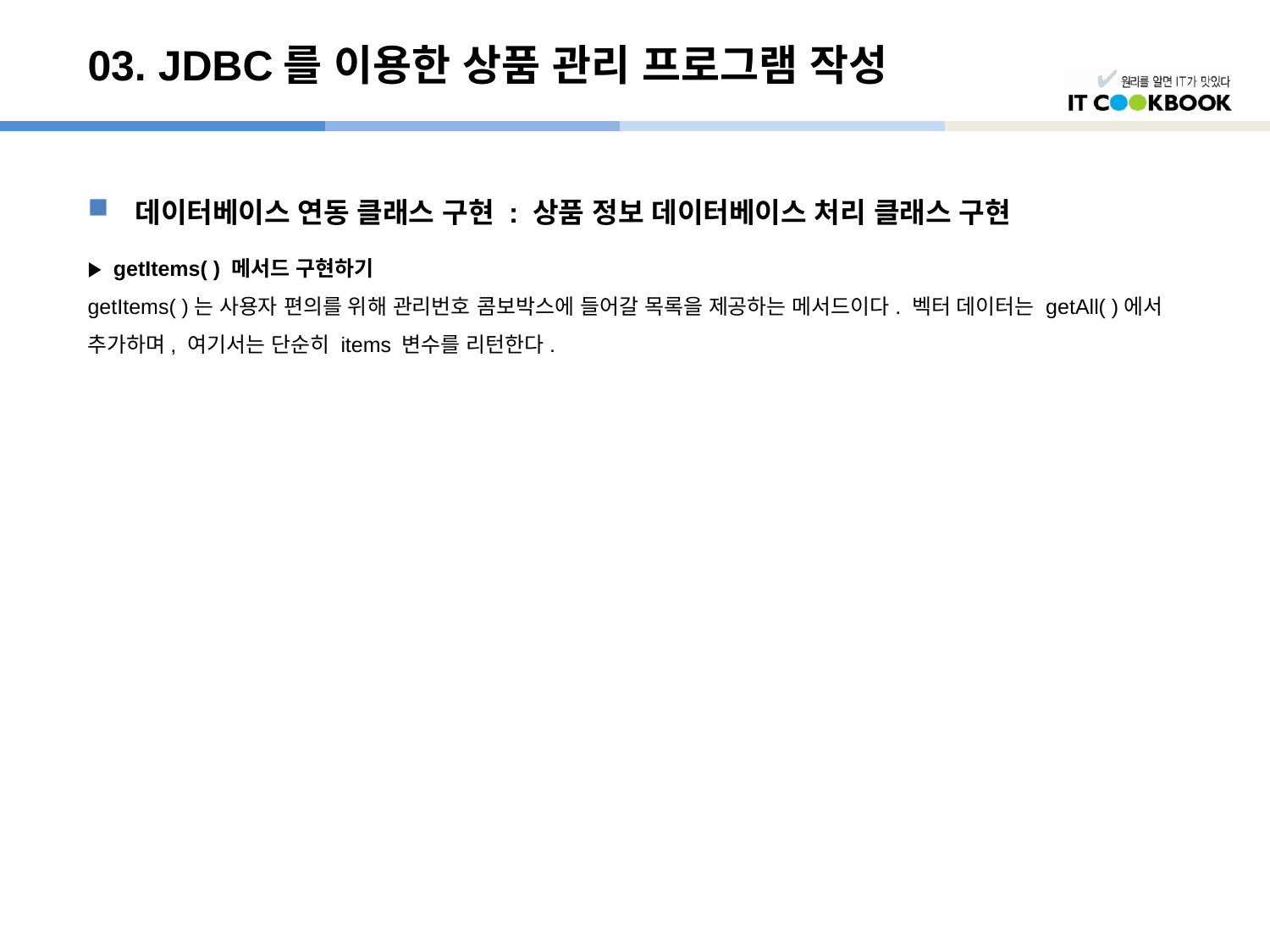

# 03. JDBC를 이용한 상품 관리 프로그램 작성
데이터베이스 연동 클래스 구현 : 상품 정보 데이터베이스 처리 클래스 구현
▶  getItems( ) 메서드 구현하기
getItems( )는 사용자 편의를 위해 관리번호 콤보박스에 들어갈 목록을 제공하는 메서드이다. 벡터 데이터는 getAll( )에서 추가하며, 여기서는 단순히 items 변수를 리턴한다.